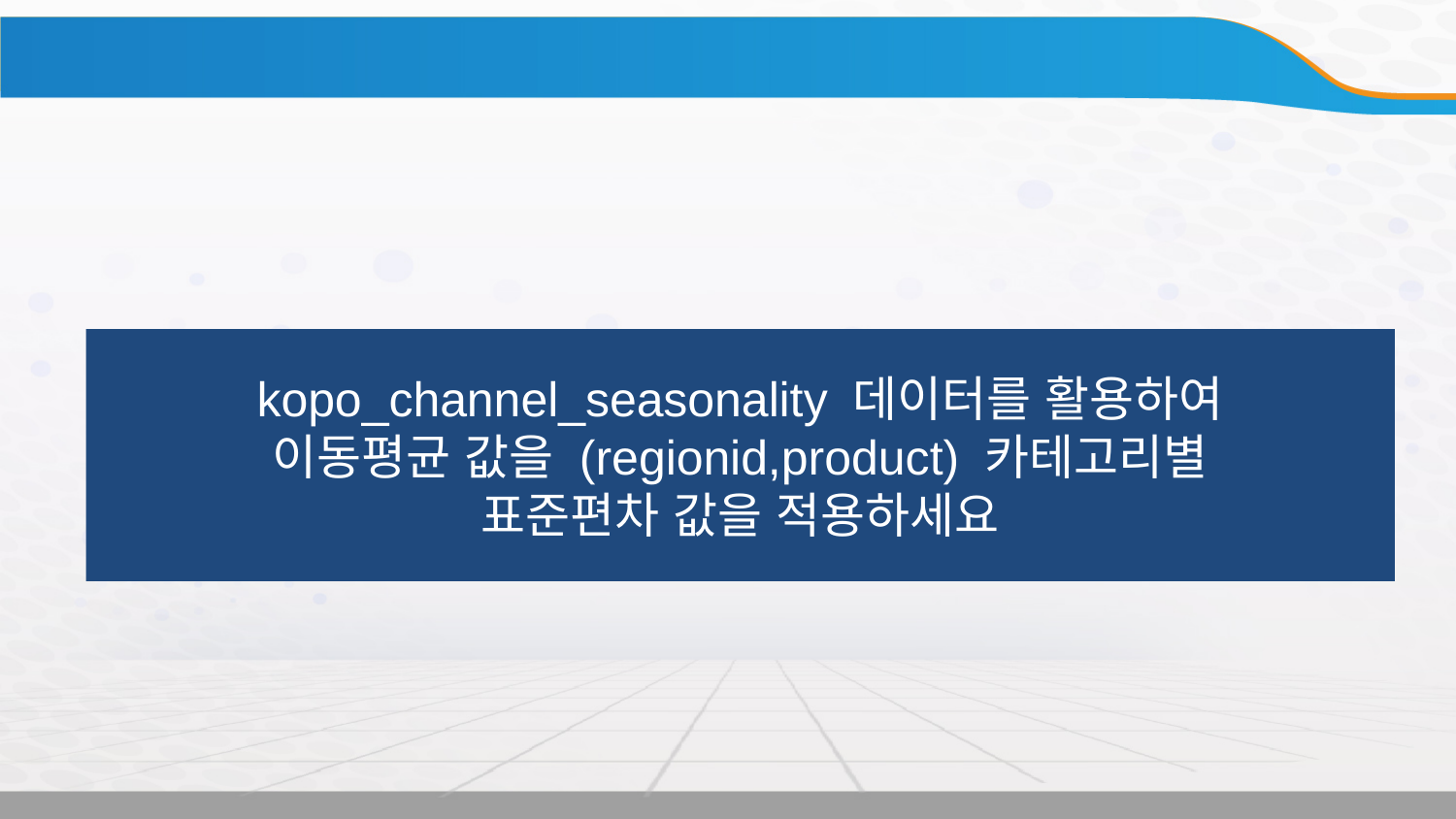

실습
kopo_channel_seasonality 데이터를 활용하여
이동평균 값을 (regionid,product) 카테고리별
표준편차 값을 적용하세요